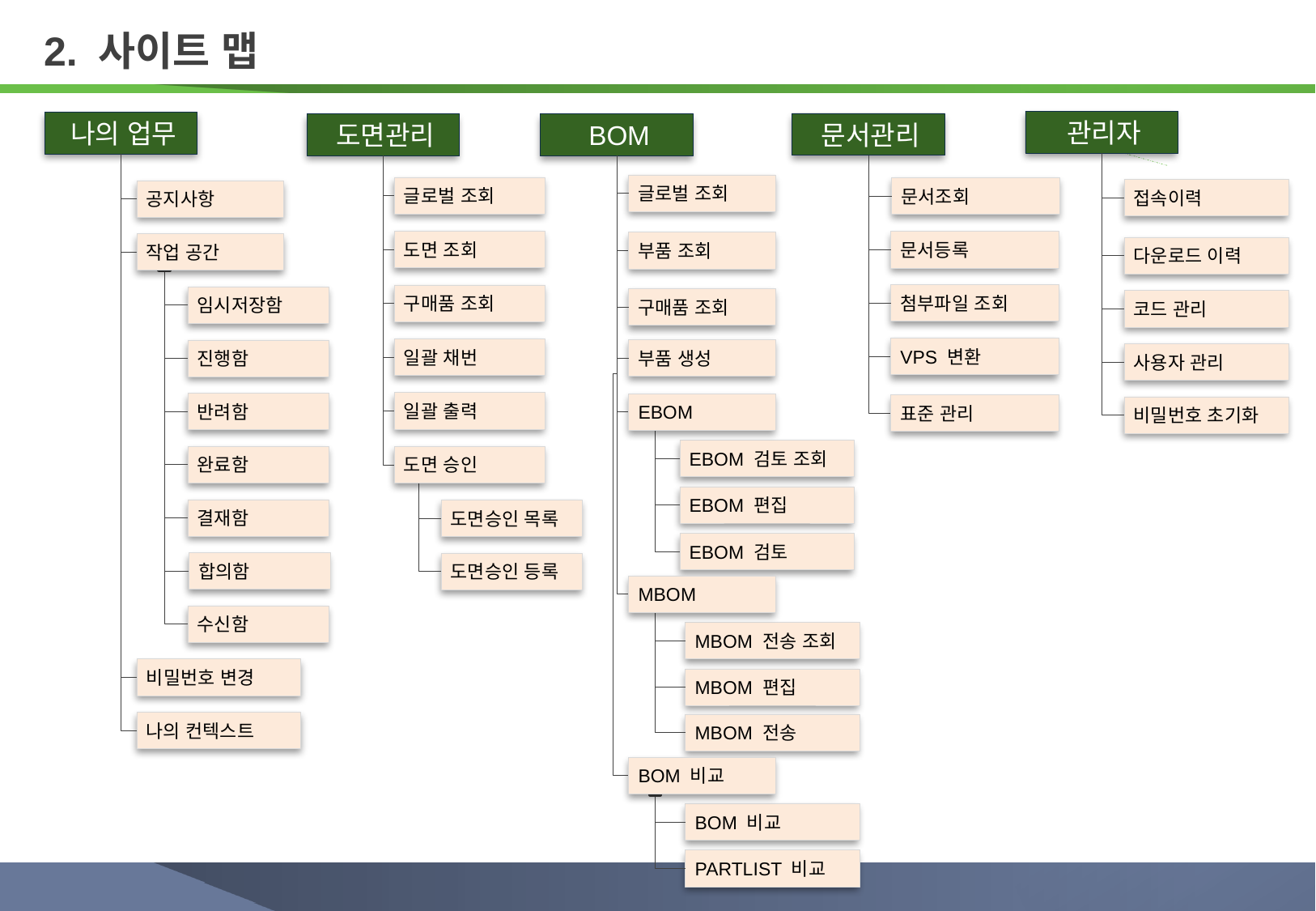

# 2. 사이트 맵
관리자
나의 업무
문서관리
도면관리
BOM
글로벌 조회
글로벌 조회
문서조회
접속이력
공지사항
도면 조회
문서등록
부품 조회
작업 공간
다운로드 이력

첨부파일 조회
구매품 조회
임시저장함
구매품 조회
코드 관리
VPS 변환
일괄 채번
부품 생성
진행함
사용자 관리
일괄 출력
반려함
EBOM
표준 관리
비밀번호 초기화

EBOM 검토 조회
완료함
도면 승인

EBOM 편집
결재함
도면승인 목록
EBOM 검토
합의함
도면승인 등록
MBOM

수신함
MBOM 전송 조회
비밀번호 변경
MBOM 편집
나의 컨텍스트
MBOM 전송
BOM 비교

BOM 비교
PARTLIST 비교